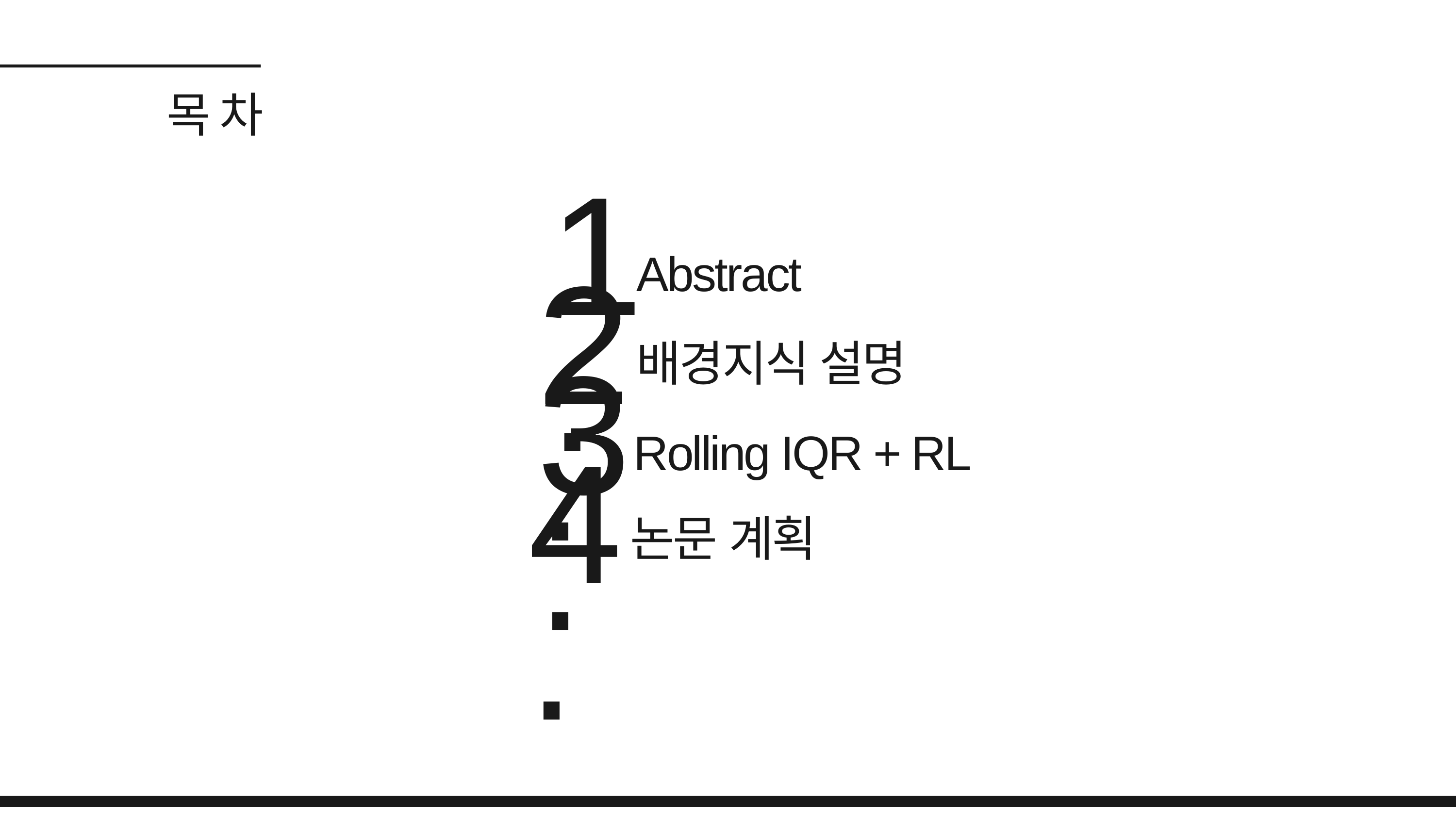

목 차
1.
Abstract
2.
배경지식 설명
3.
Rolling IQR + RL
4.
논문 계획